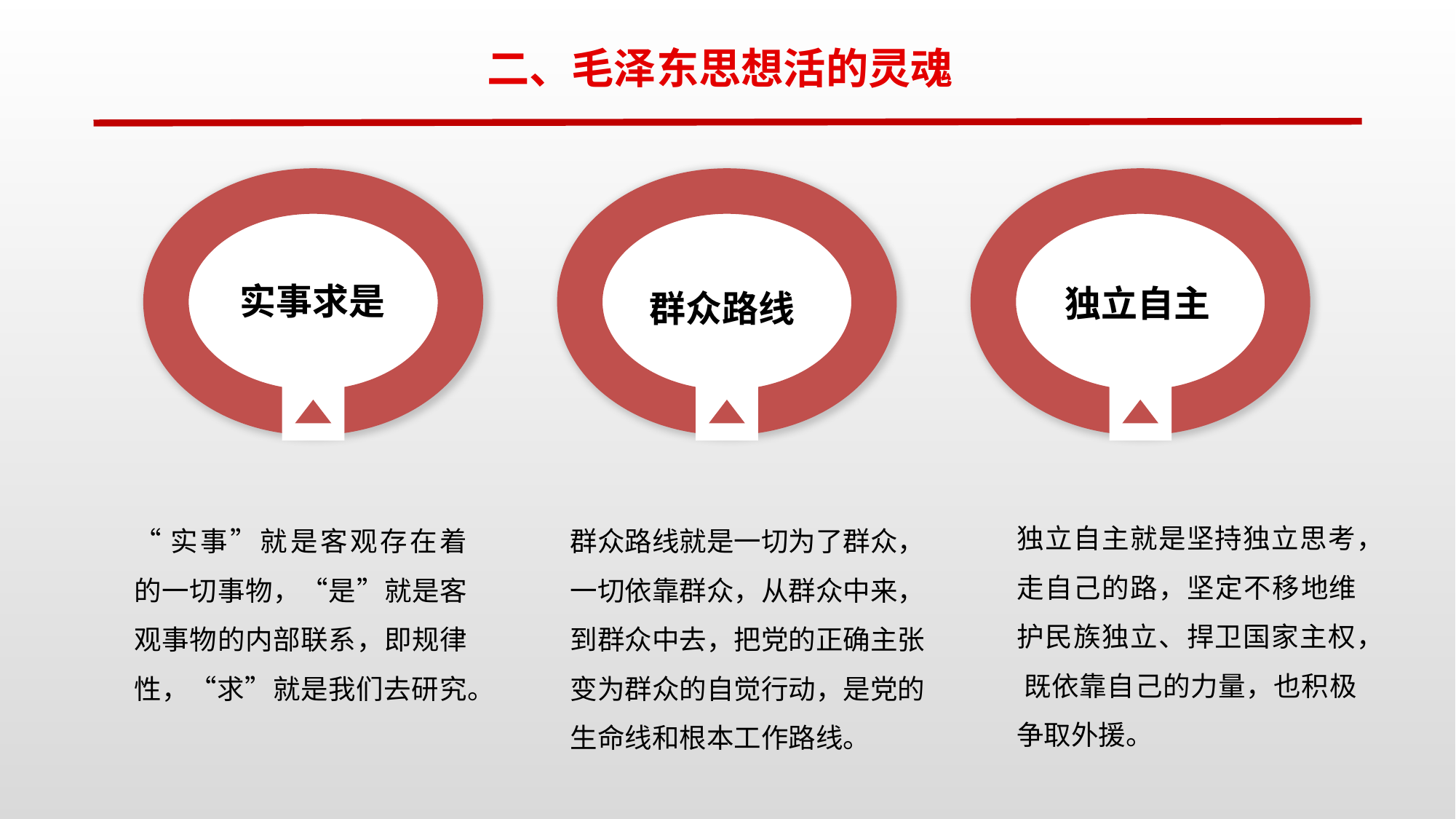

二、毛泽东思想活的灵魂

实事求是
独立自主
群众路线
独立自主就是坚持独立思考，走自己的路，坚定不移地维护民族独立、捍卫国家主权， 既依靠自己的力量，也积极争取外援。
“实事”就是客观存在着的一切事物，“是”就是客观事物的内部联系，即规律性，“求”就是我们去研究。

群众路线就是一切为了群众，一切依靠群众，从群众中来，到群众中去，把党的正确主张变为群众的自觉行动，是党的生命线和根本工作路线。